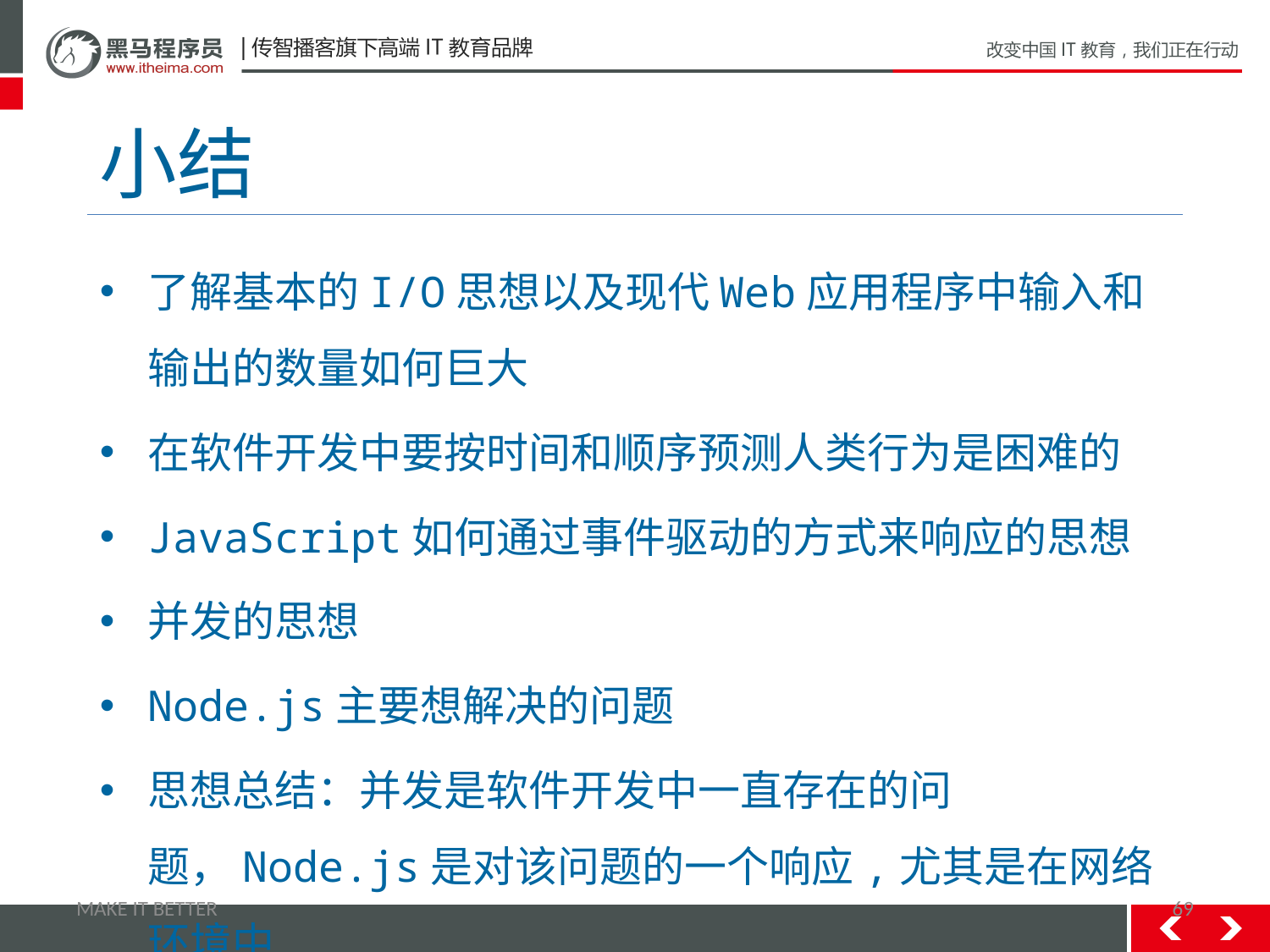

# 小结
了解基本的I/O思想以及现代Web应用程序中输入和输出的数量如何巨大
在软件开发中要按时间和顺序预测人类行为是困难的
JavaScript如何通过事件驱动的方式来响应的思想
并发的思想
Node.js主要想解决的问题
思想总结：并发是软件开发中一直存在的问题，Node.js是对该问题的一个响应,尤其是在网络环境中
MAKE IT BETTER
69